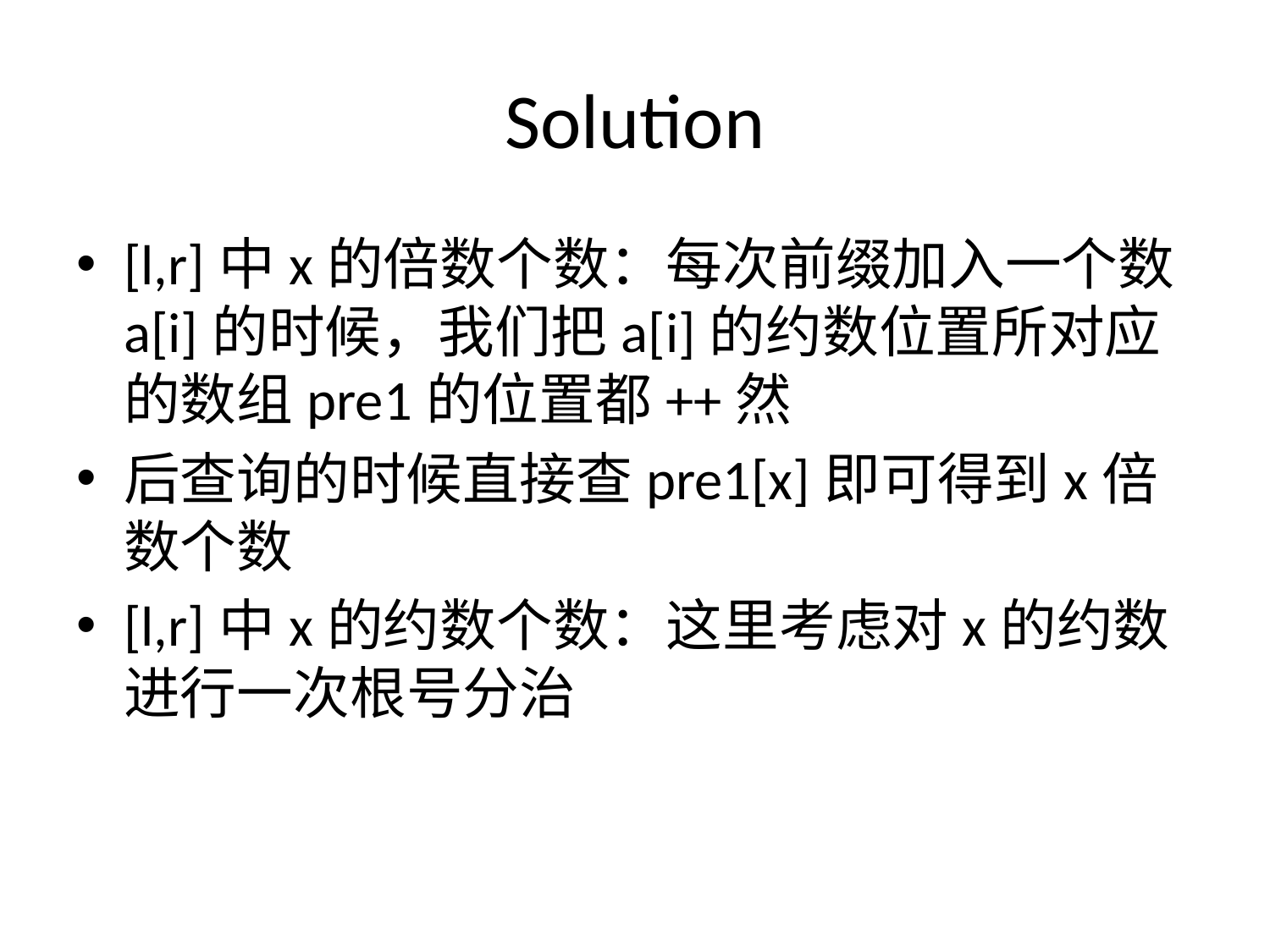

# Solution
[l,r]中x的倍数个数：每次前缀加入一个数a[i]的时候，我们把a[i]的约数位置所对应的数组pre1的位置都++然
后查询的时候直接查pre1[x]即可得到x倍数个数
[l,r]中x的约数个数：这里考虑对x的约数进行一次根号分治